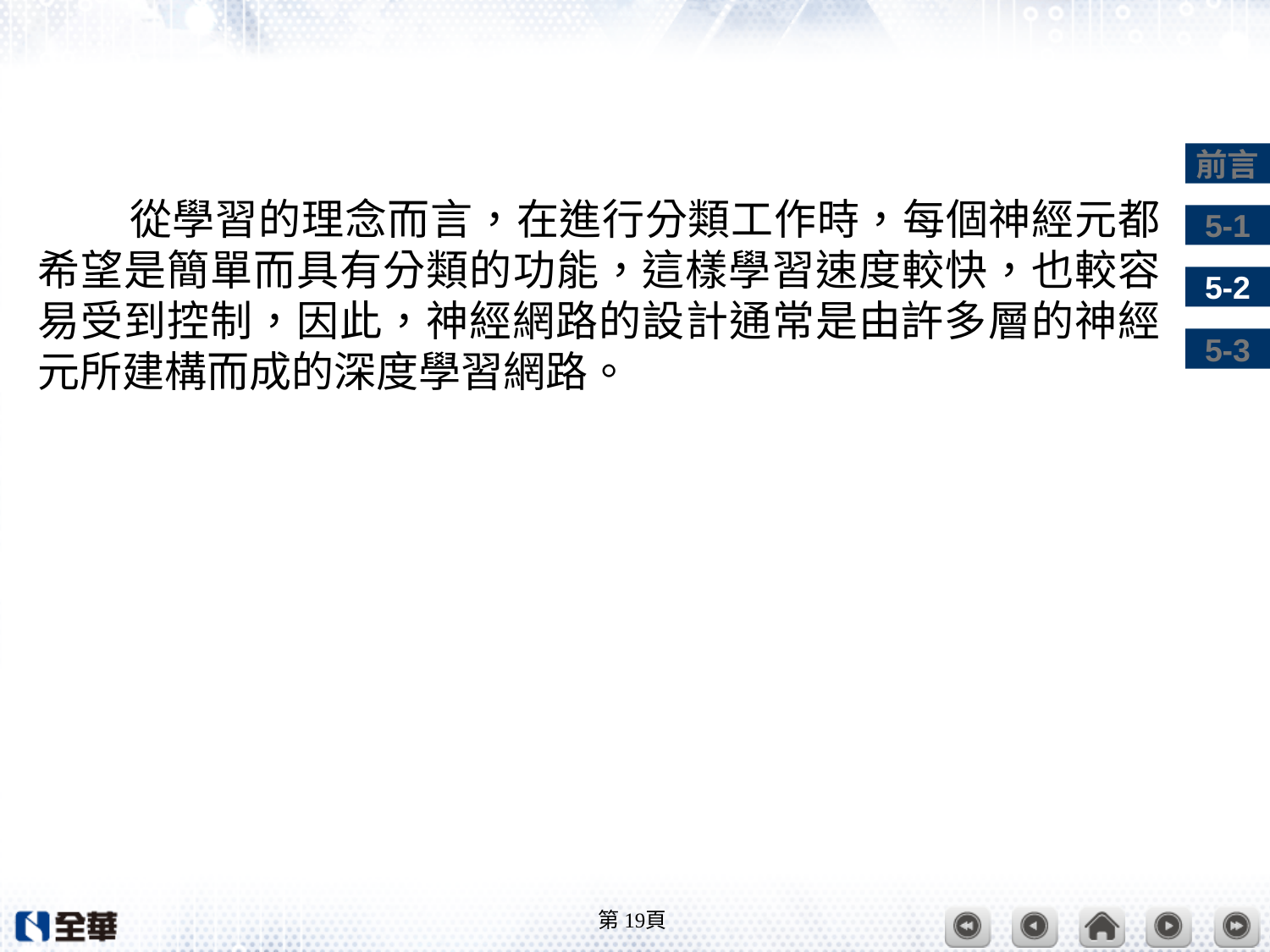

#
        從學習的理念而言，在進行分類工作時，每個神經元都希望是簡單而具有分類的功能，這樣學習速度較快，也較容易受到控制，因此，神經網路的設計通常是由許多層的神經元所建構而成的深度學習網路。